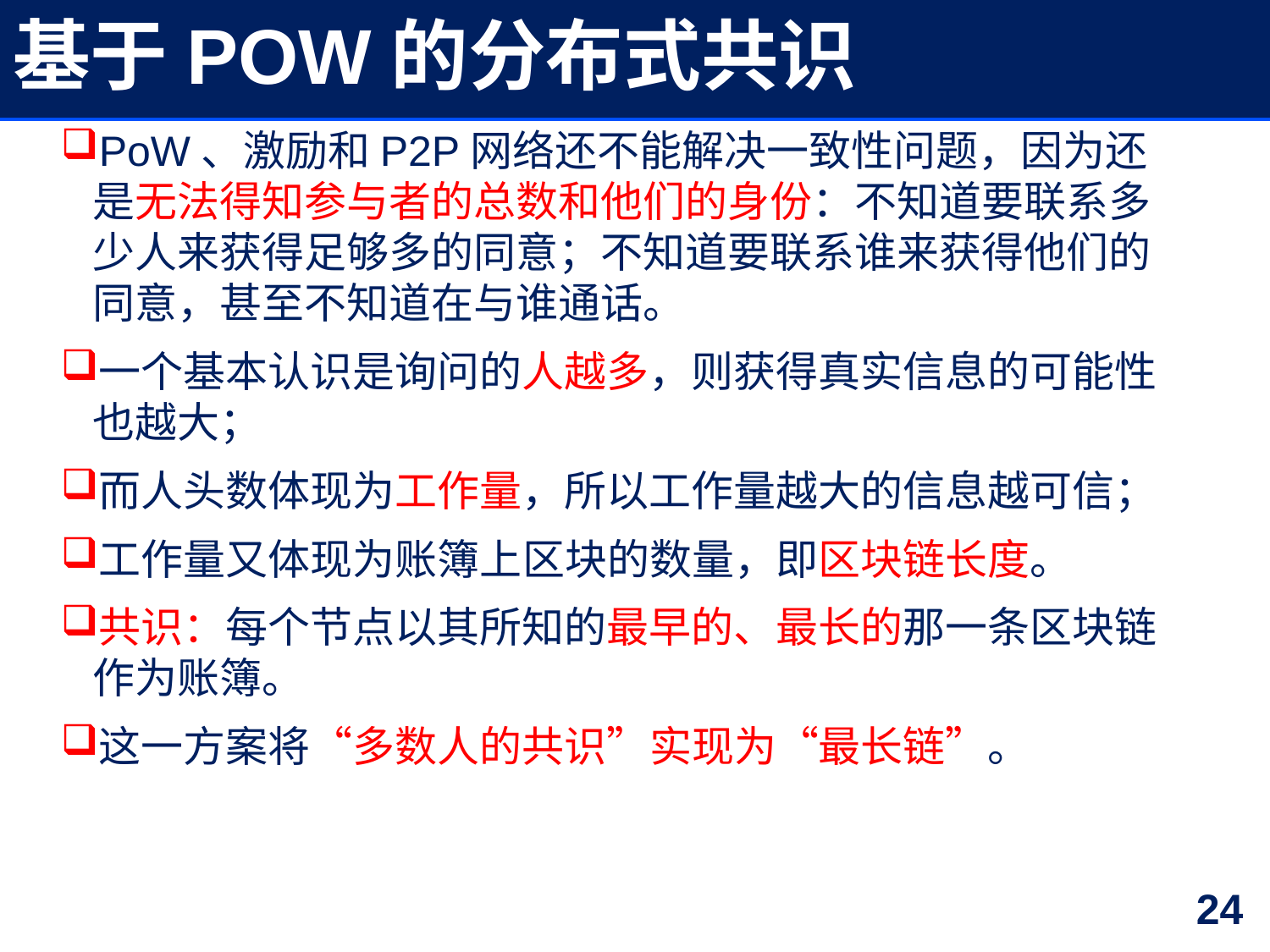

# 基于POW的分布式共识
PoW、激励和P2P网络还不能解决一致性问题，因为还是无法得知参与者的总数和他们的身份：不知道要联系多少人来获得足够多的同意；不知道要联系谁来获得他们的同意，甚至不知道在与谁通话。
一个基本认识是询问的人越多，则获得真实信息的可能性也越大；
而人头数体现为工作量，所以工作量越大的信息越可信；
工作量又体现为账簿上区块的数量，即区块链长度。
共识：每个节点以其所知的最早的、最长的那一条区块链作为账簿。
这一方案将“多数人的共识”实现为“最长链”。

24